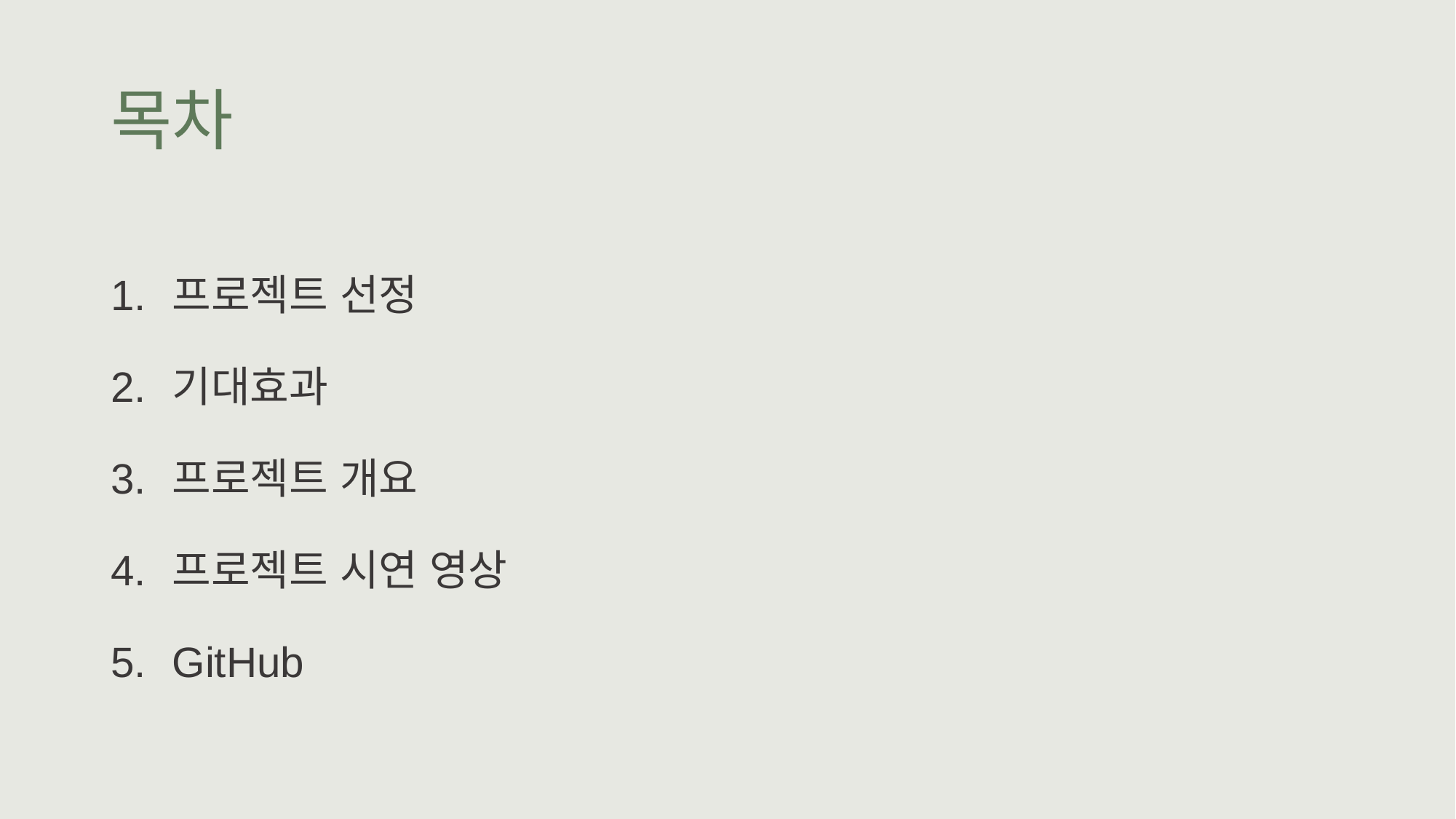

# 목차
프로젝트 선정
기대효과
프로젝트 개요
프로젝트 시연 영상
GitHub